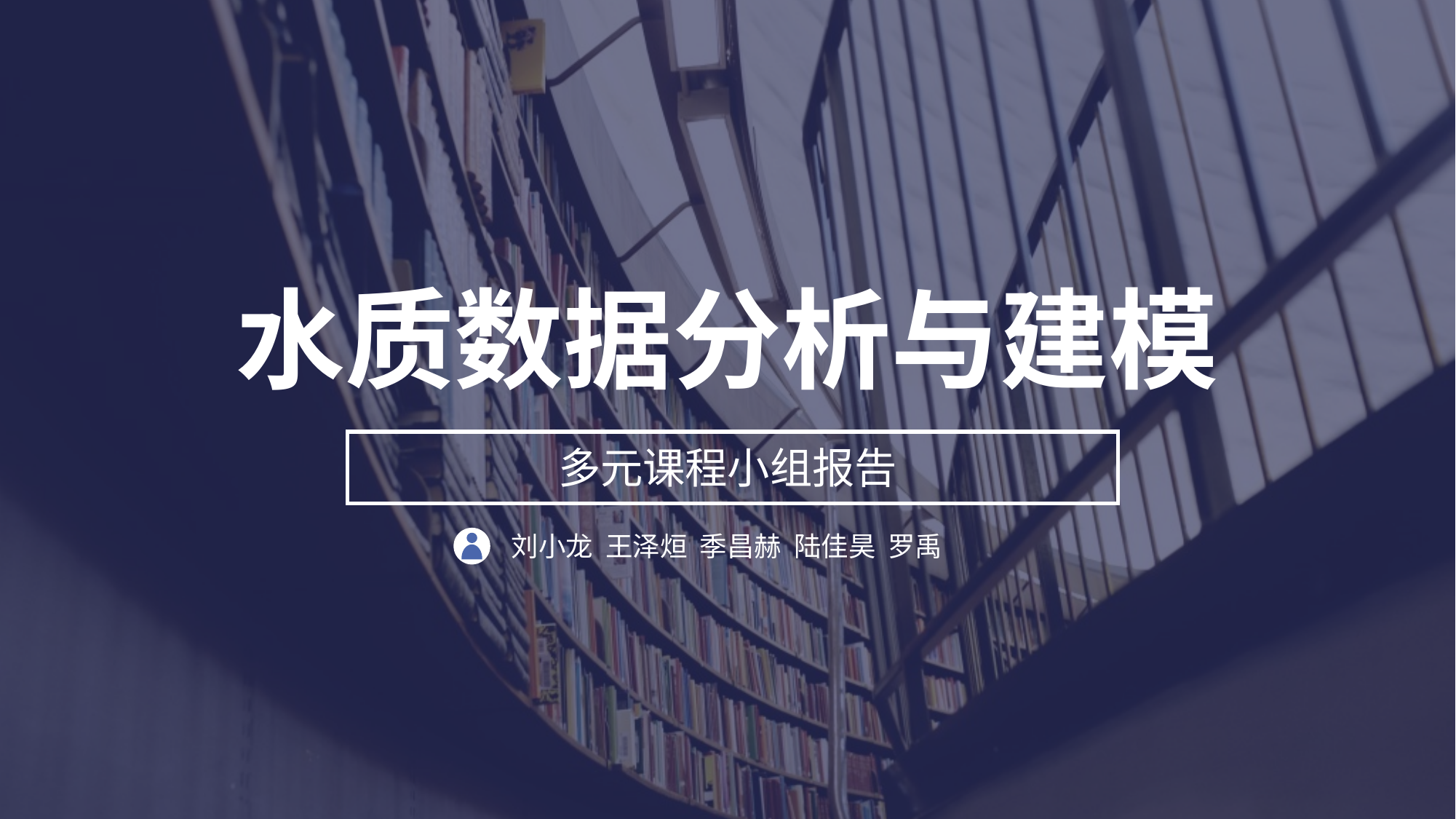

水质数据分析与建模

多元课程小组报告
刘小龙  王泽烜  季昌赫  陆佳昊  罗禹